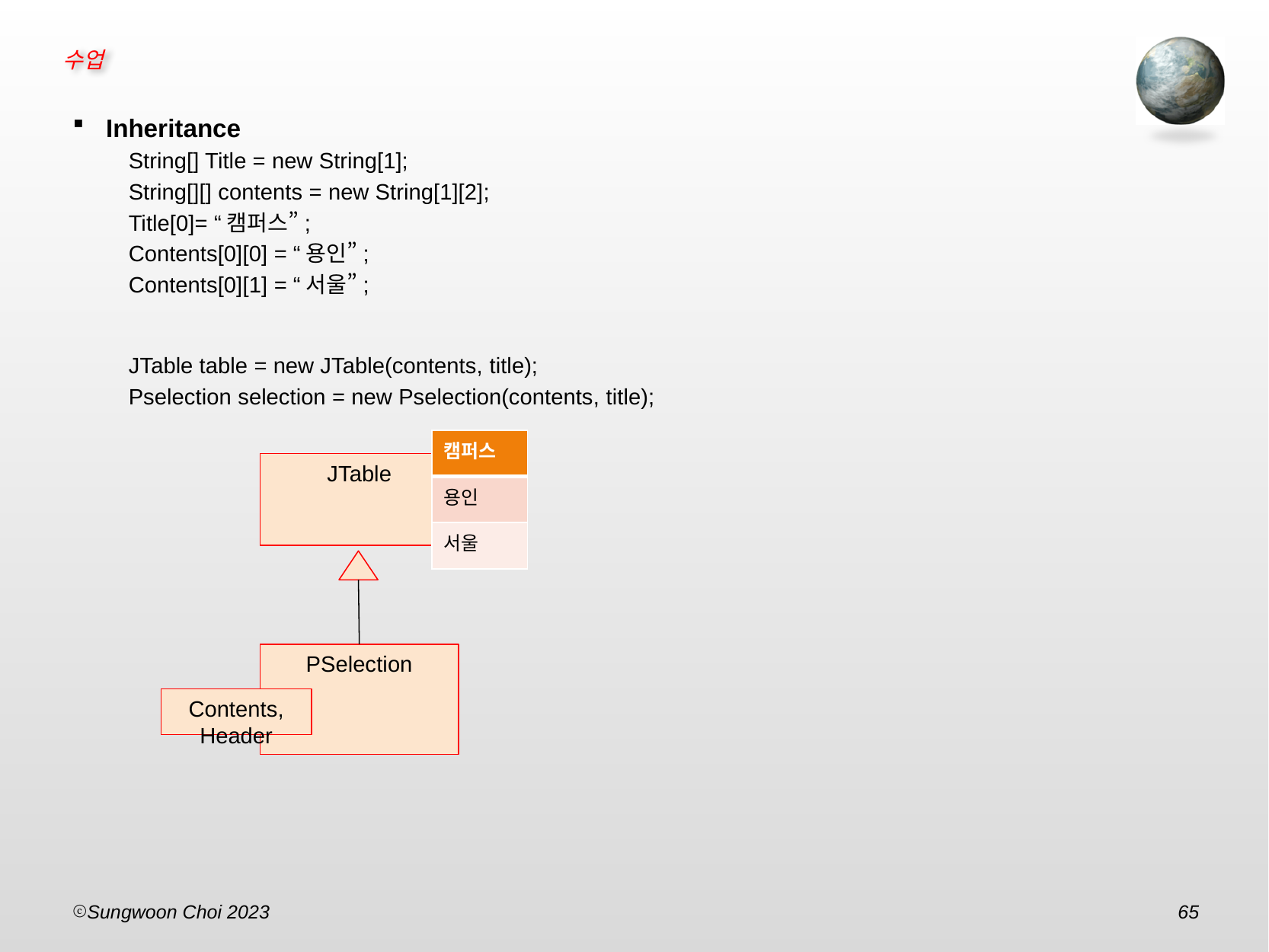

Inheritance
String[] Title = new String[1];
String[][] contents = new String[1][2];
Title[0]= “캠퍼스”;
Contents[0][0] = “용인”;
Contents[0][1] = “서울”;

JTable table = new JTable(contents, title);
Pselection selection = new Pselection(contents, title);
| 캠퍼스 |
| --- |
| 용인 |
| 서울 |
JTable

PSelection
Contents, Header
Sungwoon Choi 2023
65